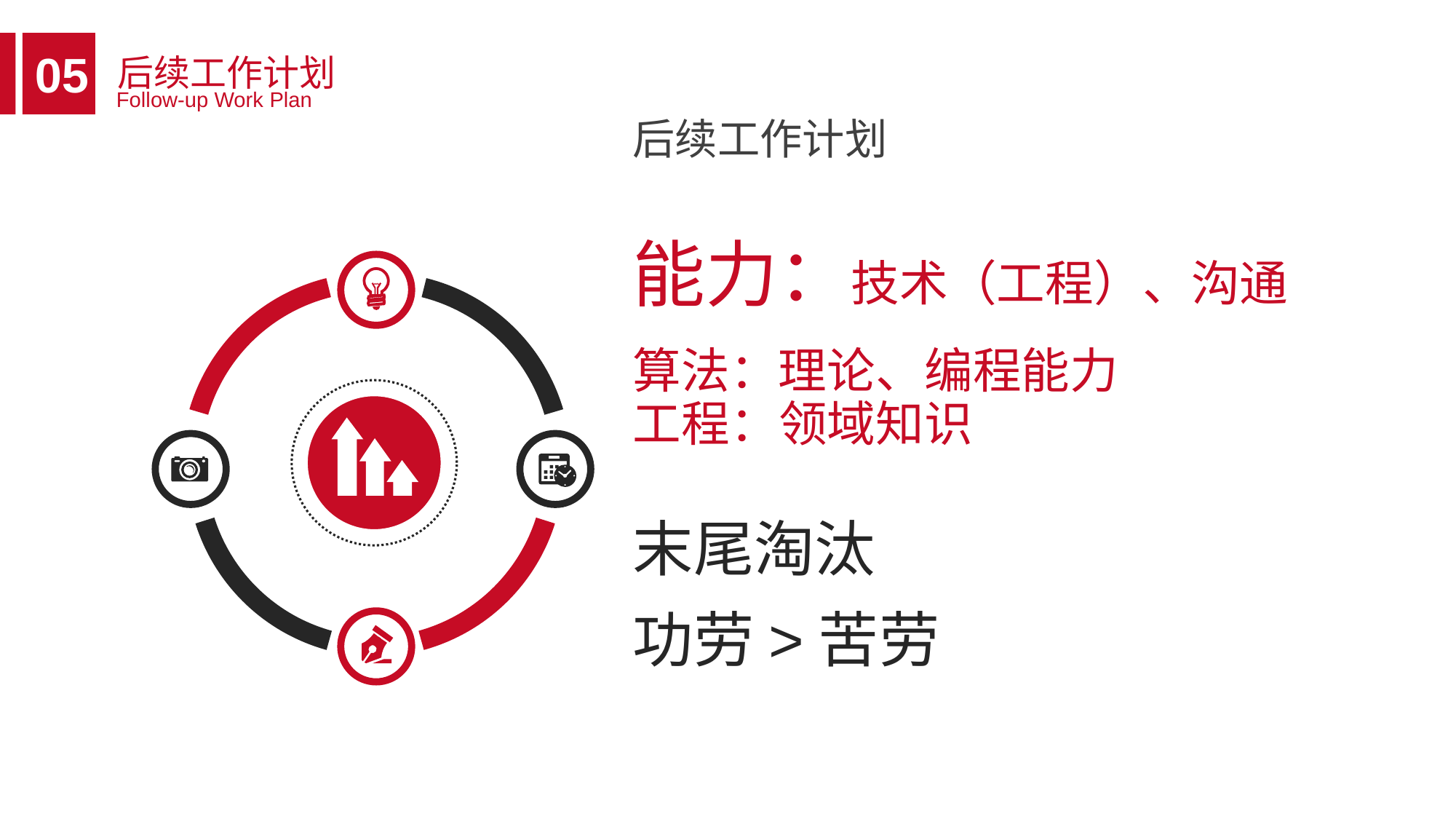

后续工作计划

05
后续工作计划
能力：技术（工程）、沟通

算法：理论、编程能力
工程：领域知识

Follow-up Work Plan

末尾淘汰
功劳>苦劳